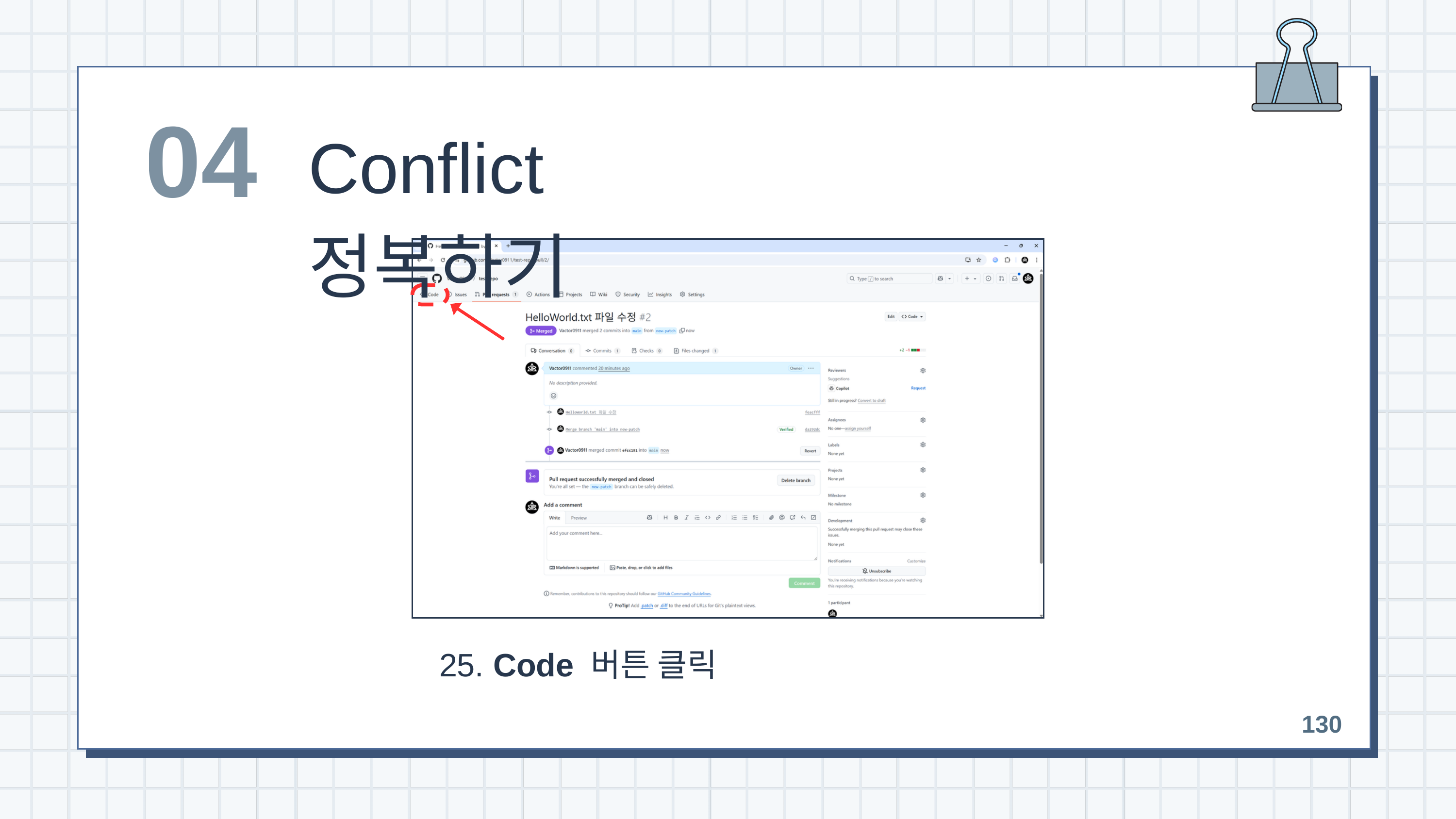

04
Conflict 정복하기

   25. Code 버튼 클릭
130